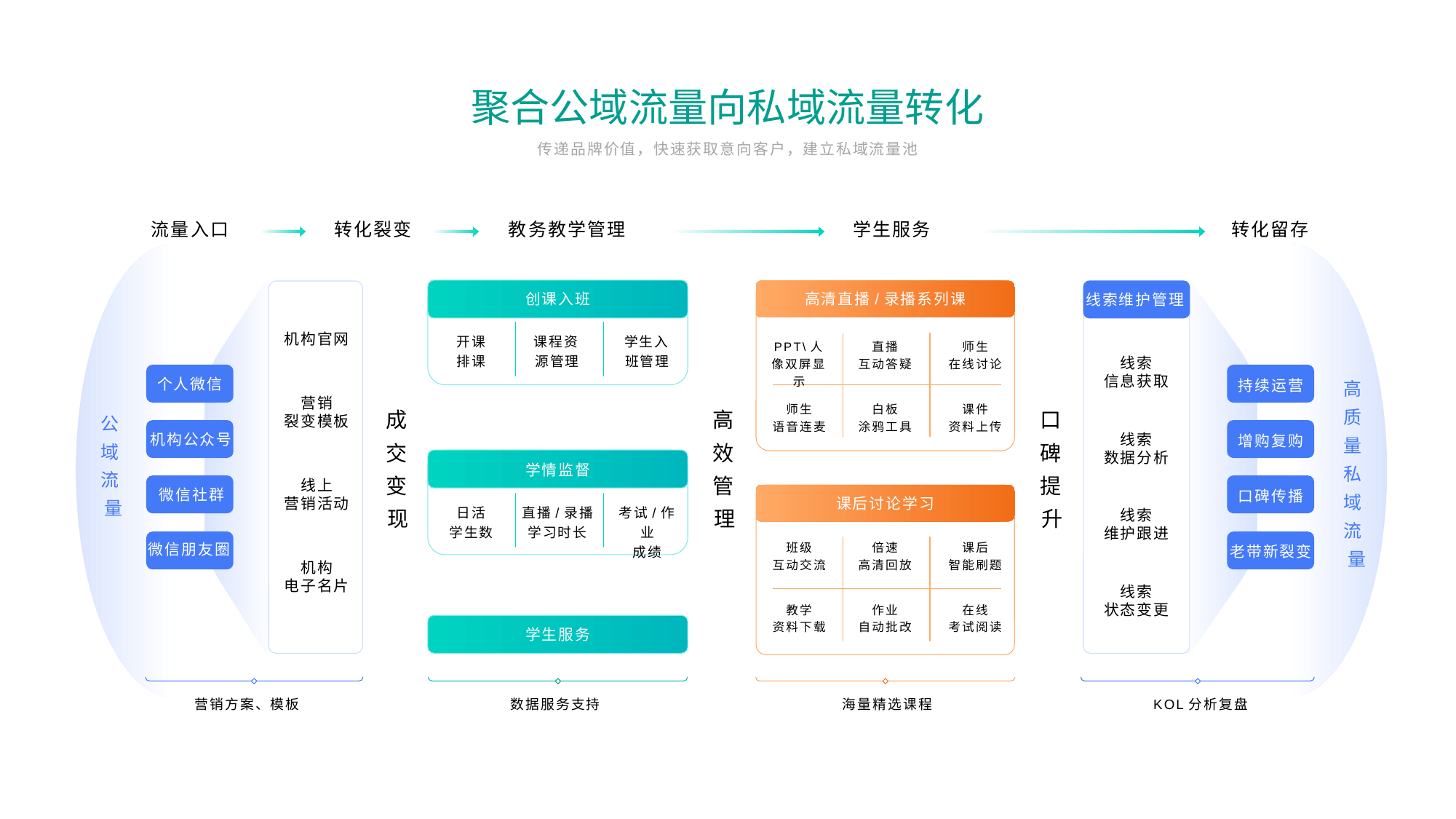

聚合公域流量向私域流量转化
传递品牌价值，快速获取意向客户，建立私域流量池
流量入口
转化裂变
教务教学管理
学生服务
转化留存

创课入班
高清直播/录播系列课
线索维护管理

机构官网
开课
排课
课程资源管理
学生入班管理
PPT\人像双屏显示
直播
互动答疑
师生
在线讨论

线索
信息获取

高质量私域流量
个人微信
持续运营

营销
裂变模板
师生
语音连麦
白板
涂鸦工具
课件
资料上传
成交变现
高效管理
口碑提升
公域流量

机构公众号
线索
数据分析
增购复购

学情监督
线上
营销活动

微信社群
口碑传播

课后讨论学习

日活
学生数
直播/录播
学习时长
考试/作业
成绩
线索
维护跟进

班级
互动交流
倍速
高清回放
课后
智能刷题
微信朋友圈
老带新裂变

机构
电子名片
线索
状态变更

教学
资料下载
作业
自动批改
在线
考试阅读

学生服务

营销方案、模板
数据服务支持
海量精选课程
KOL分析复盘